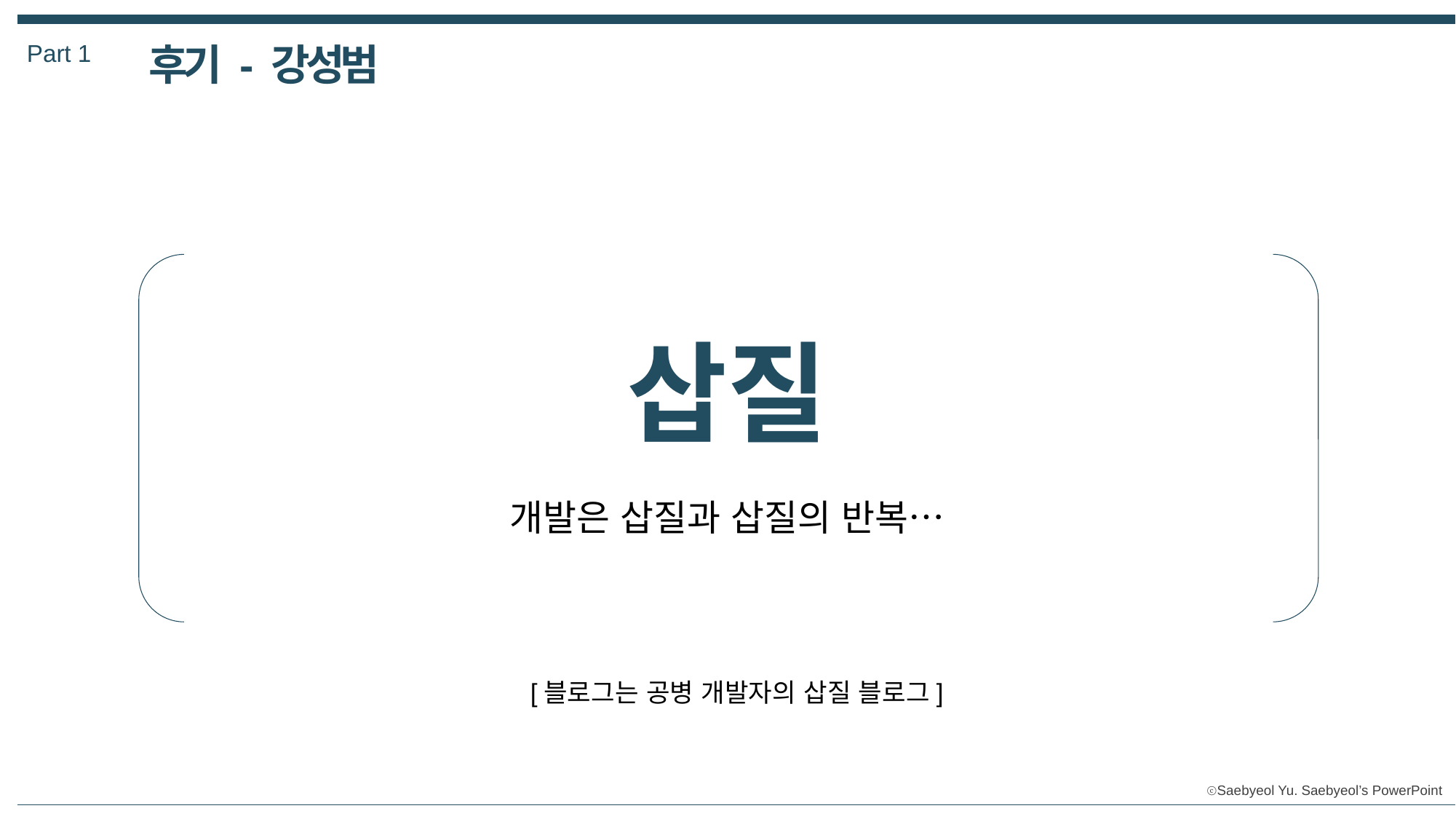

Part 1
후기 - 강성범

삽질
개발은 삽질과 삽질의 반복…
[블로그는 공병 개발자의 삽질 블로그]